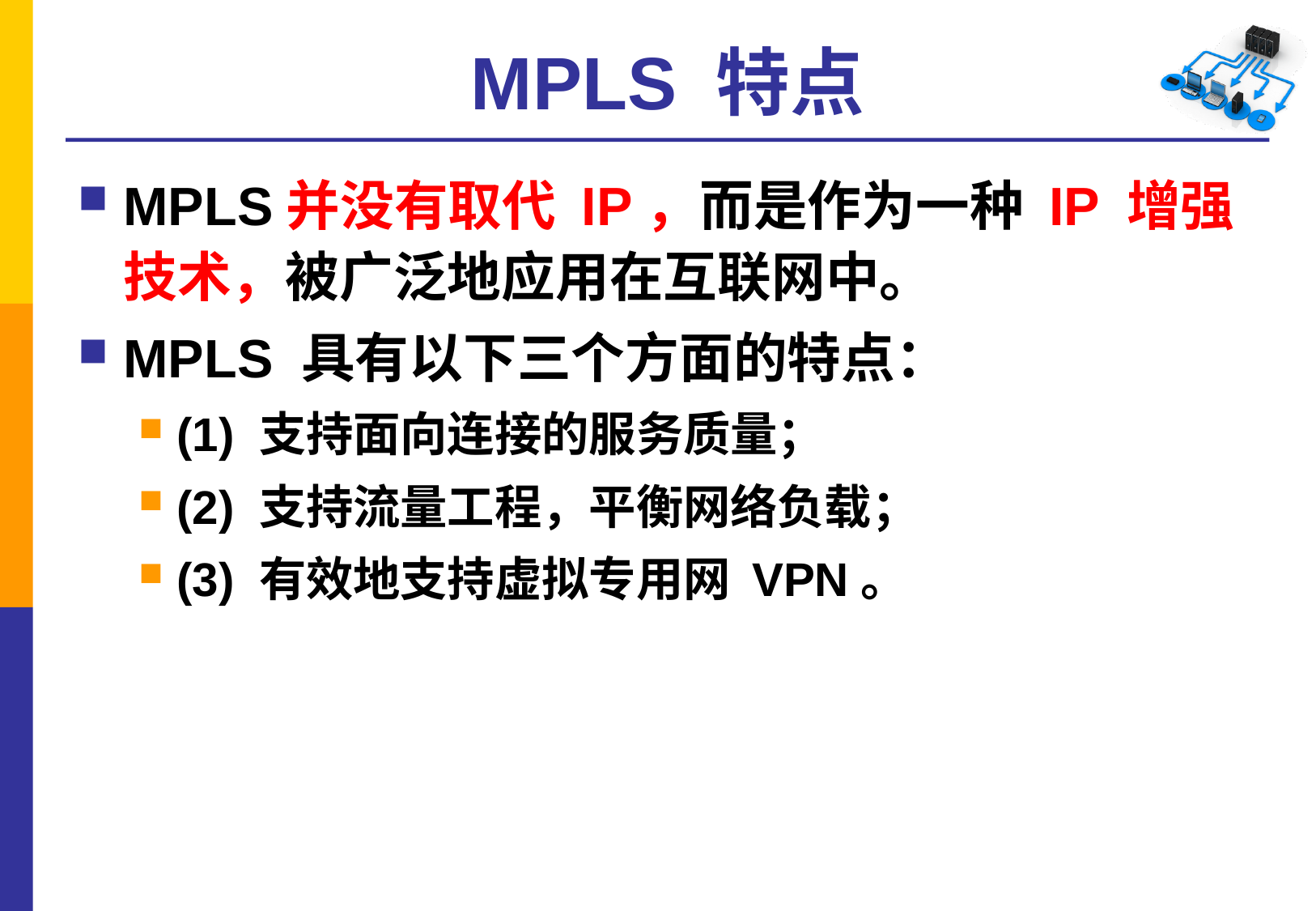

# MPLS 特点
MPLS并没有取代 IP，而是作为一种 IP 增强技术，被广泛地应用在互联网中。
MPLS 具有以下三个方面的特点：
(1) 支持面向连接的服务质量；
(2) 支持流量工程，平衡网络负载；
(3) 有效地支持虚拟专用网 VPN。